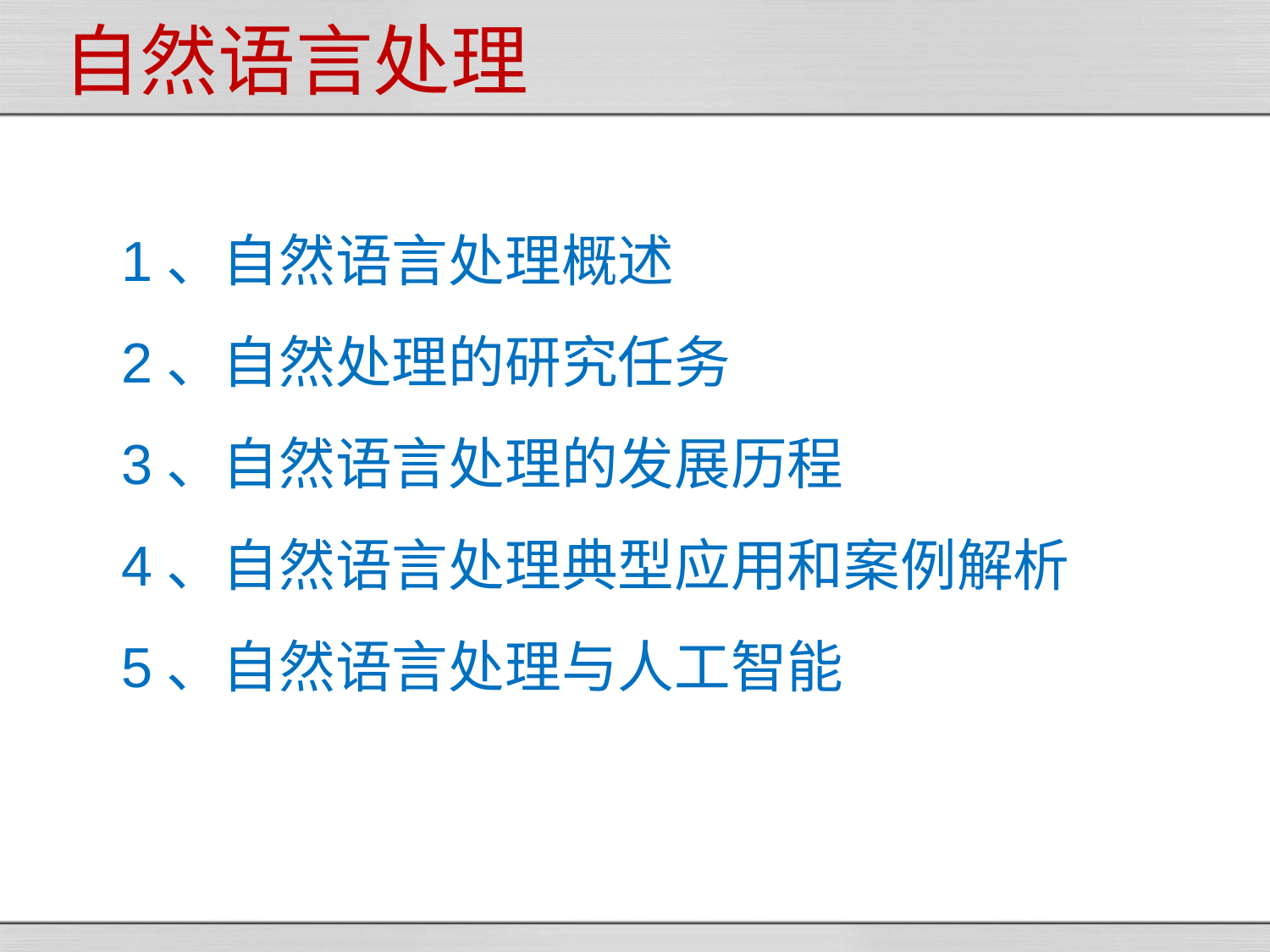

# 自然语言处理
1、自然语言处理概述
2、自然处理的研究任务
3、自然语言处理的发展历程
4、自然语言处理典型应用和案例解析
5、自然语言处理与人工智能